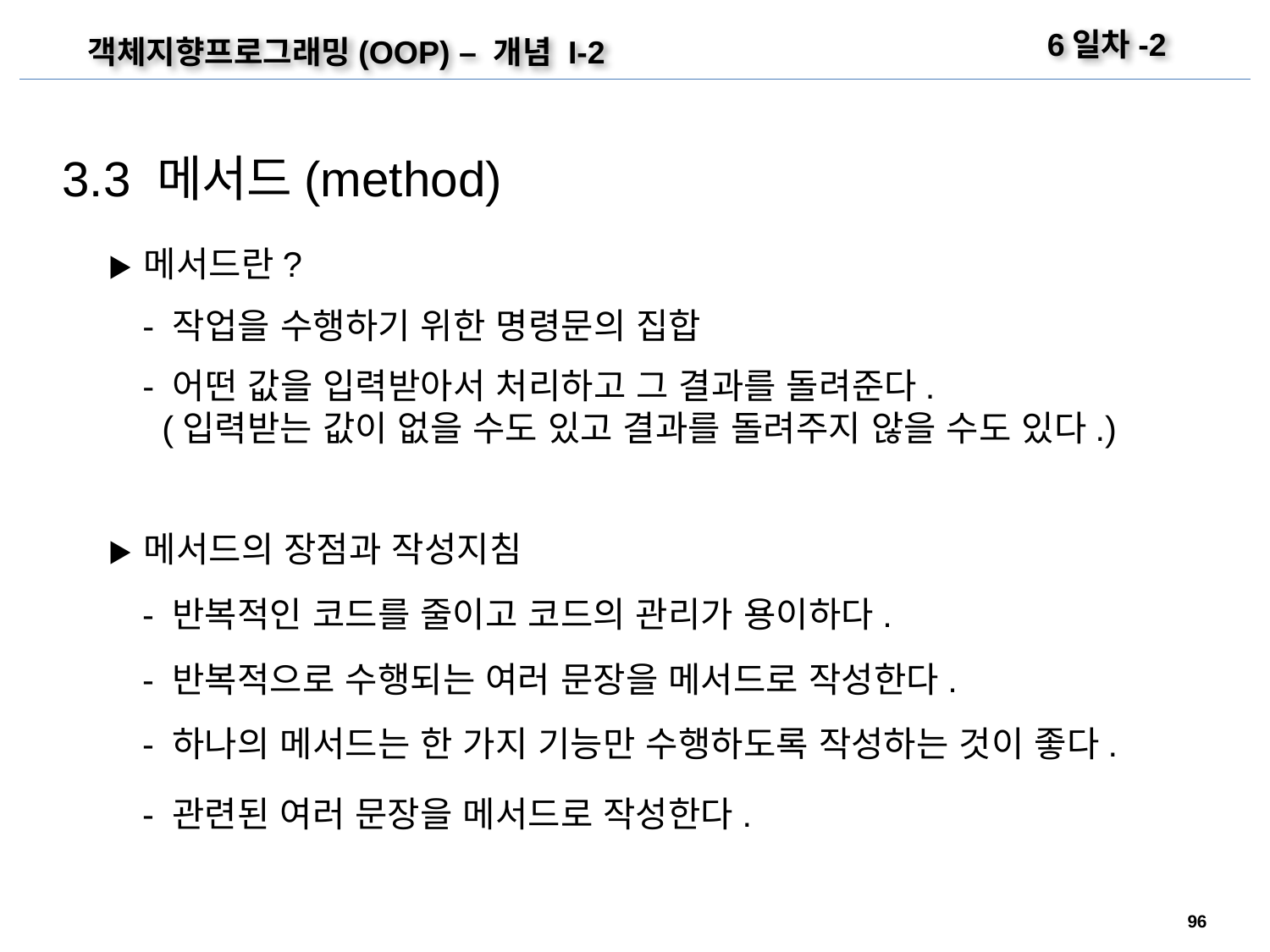

6일차-2
객체지향프로그래밍(OOP) – 개념 I-2
3.3 메서드(method)
▶ 메서드란?
- 작업을 수행하기 위한 명령문의 집합
- 어떤 값을 입력받아서 처리하고 그 결과를 돌려준다.
  (입력받는 값이 없을 수도 있고 결과를 돌려주지 않을 수도 있다.)
▶ 메서드의 장점과 작성지침
- 반복적인 코드를 줄이고 코드의 관리가 용이하다.
- 반복적으로 수행되는 여러 문장을 메서드로 작성한다.
- 하나의 메서드는 한 가지 기능만 수행하도록 작성하는 것이 좋다.
- 관련된 여러 문장을 메서드로 작성한다.